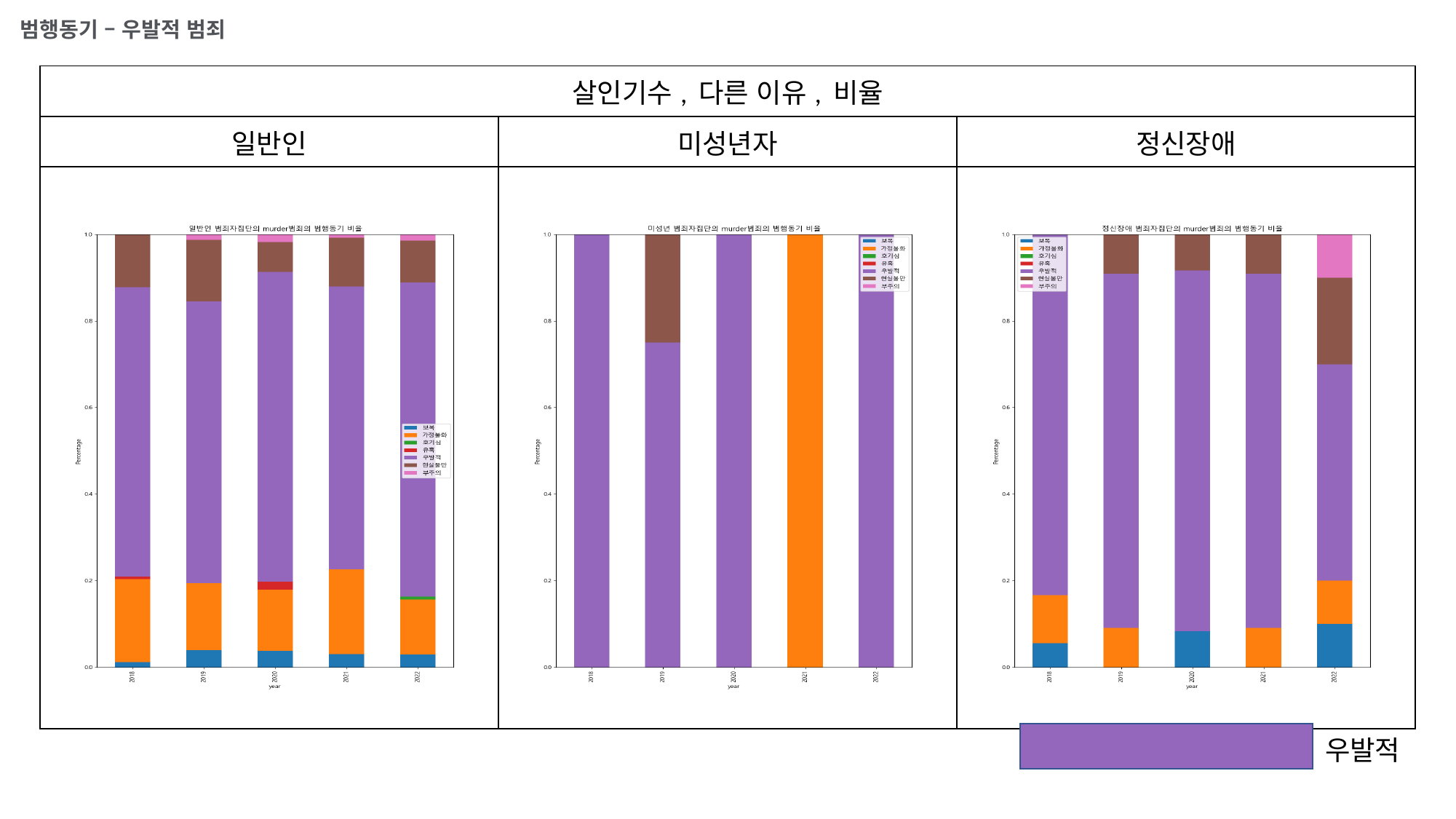

범행동기 – 우발적 범죄
| 살인기수, 다른 이유, 비율 |  |  |
| --- | --- | --- |
| 일반인 | 미성년자 | 정신장애 |
|  |  |  |

우발적